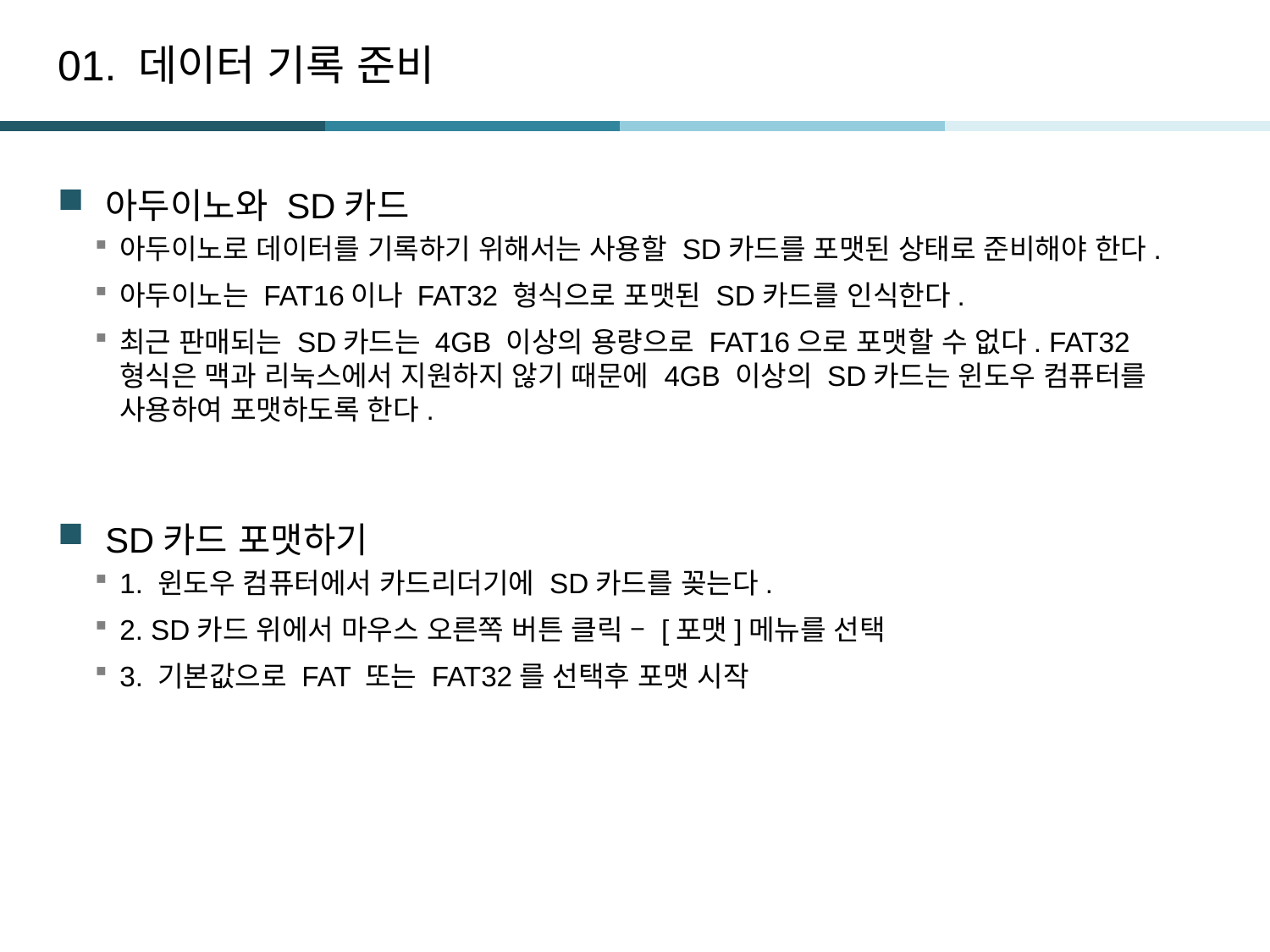

# 01. 데이터 기록 준비
아두이노와 SD카드
아두이노로 데이터를 기록하기 위해서는 사용할 SD카드를 포맷된 상태로 준비해야 한다.
아두이노는 FAT16이나 FAT32 형식으로 포맷된 SD카드를 인식한다.
최근 판매되는 SD카드는 4GB 이상의 용량으로 FAT16으로 포맷할 수 없다. FAT32 형식은 맥과 리눅스에서 지원하지 않기 때문에 4GB 이상의 SD카드는 윈도우 컴퓨터를 사용하여 포맷하도록 한다.

SD카드 포맷하기
1. 윈도우 컴퓨터에서 카드리더기에 SD카드를 꽂는다.
2. SD카드 위에서 마우스 오른쪽 버튼 클릭 – [포맷]메뉴를 선택
3. 기본값으로 FAT 또는 FAT32를 선택후 포맷 시작